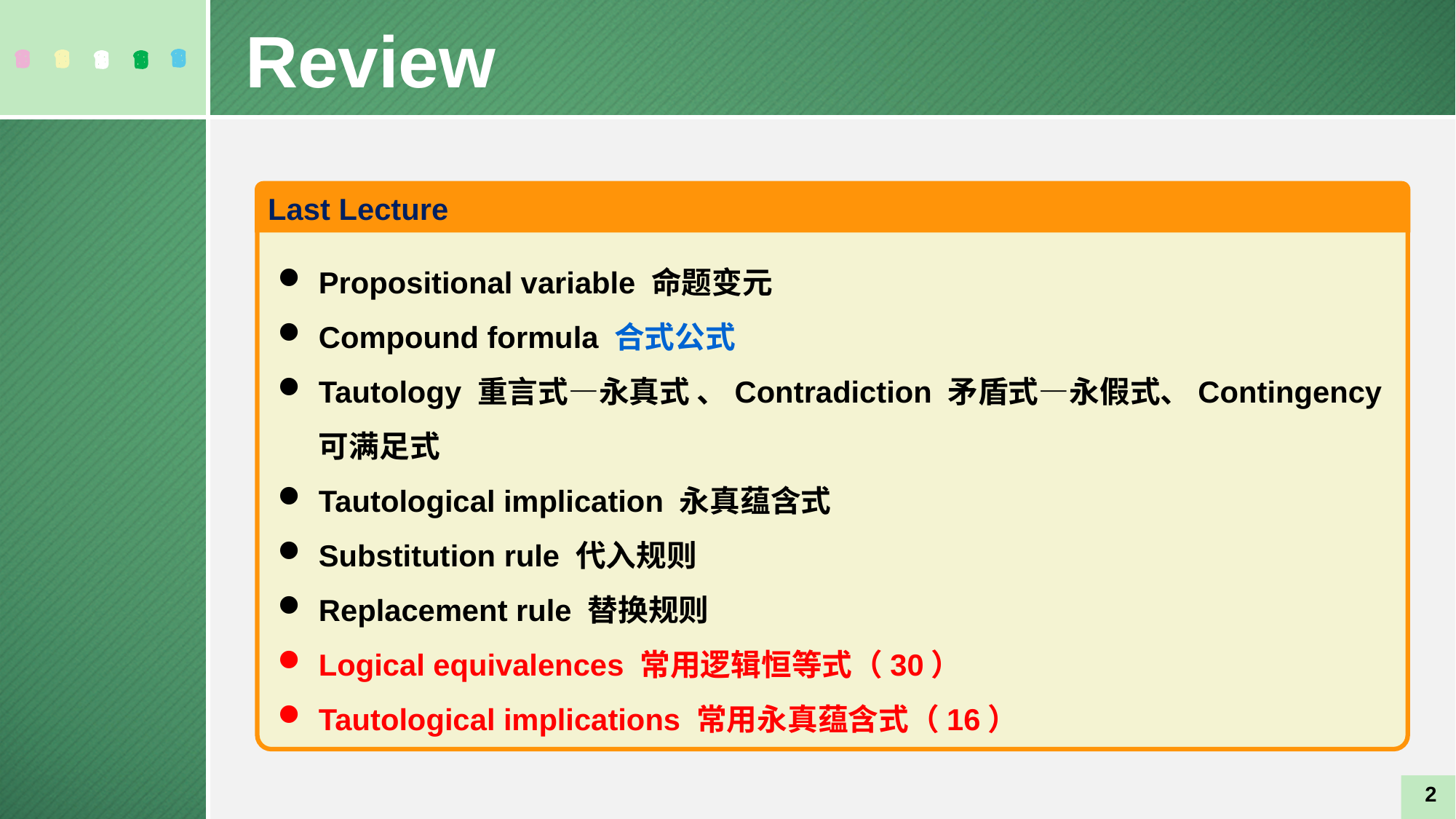

Review

Last Lecture

Propositional variable 命题变元
Compound formula 合式公式
Tautology 重言式—永真式 、Contradiction 矛盾式—永假式、Contingency 可满足式
Tautological implication 永真蕴含式
Substitution rule 代入规则
Replacement rule 替换规则
Logical equivalences 常用逻辑恒等式（30）
Tautological implications 常用永真蕴含式（16）
2